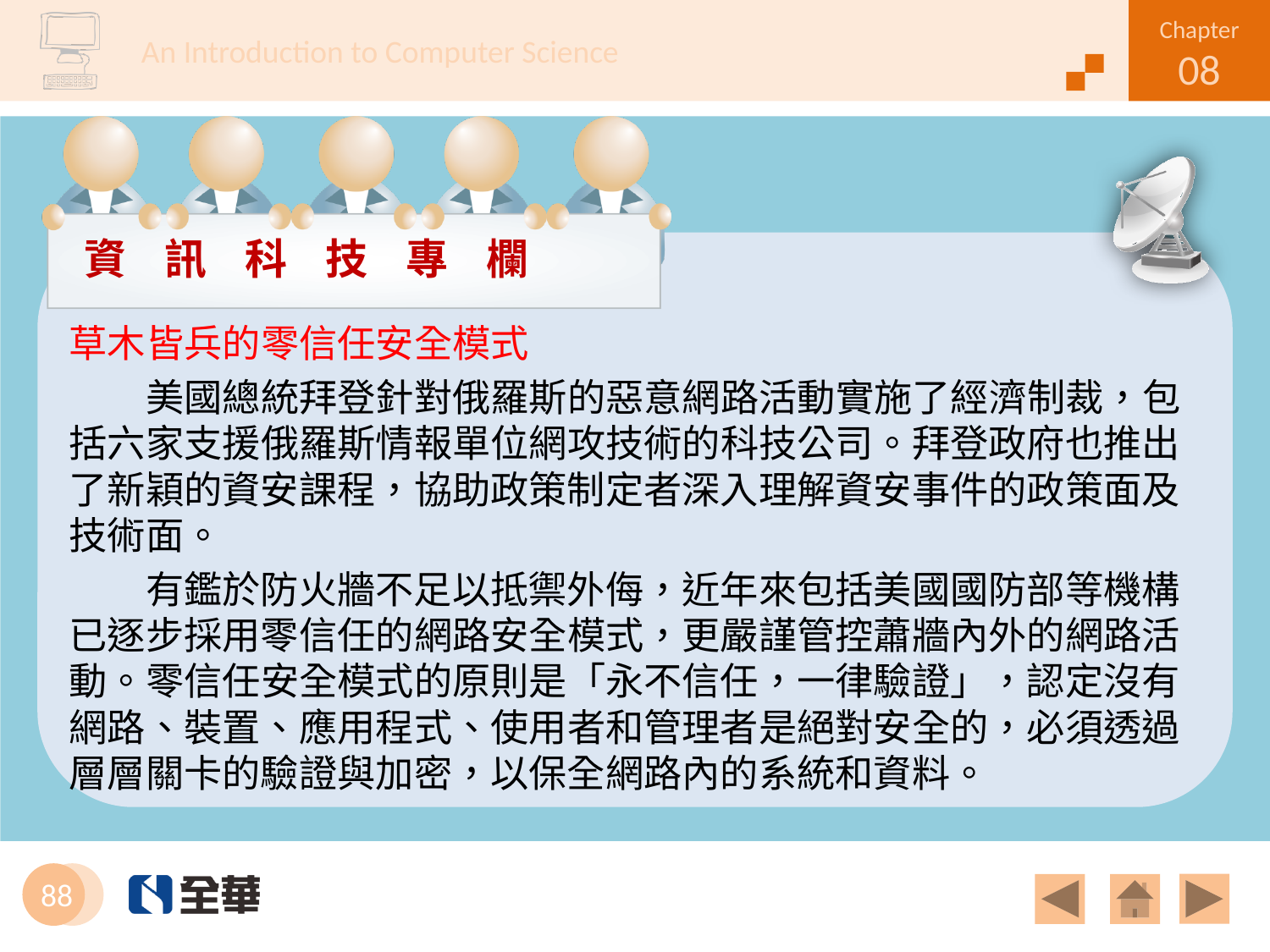

草木皆兵的零信任安全模式
　　美國總統拜登針對俄羅斯的惡意網路活動實施了經濟制裁，包括六家支援俄羅斯情報單位網攻技術的科技公司。拜登政府也推出了新穎的資安課程，協助政策制定者深入理解資安事件的政策面及技術面。
　　有鑑於防火牆不足以抵禦外侮，近年來包括美國國防部等機構已逐步採用零信任的網路安全模式，更嚴謹管控蕭牆內外的網路活動。零信任安全模式的原則是「永不信任，一律驗證」，認定沒有網路、裝置、應用程式、使用者和管理者是絕對安全的，必須透過層層關卡的驗證與加密，以保全網路內的系統和資料。